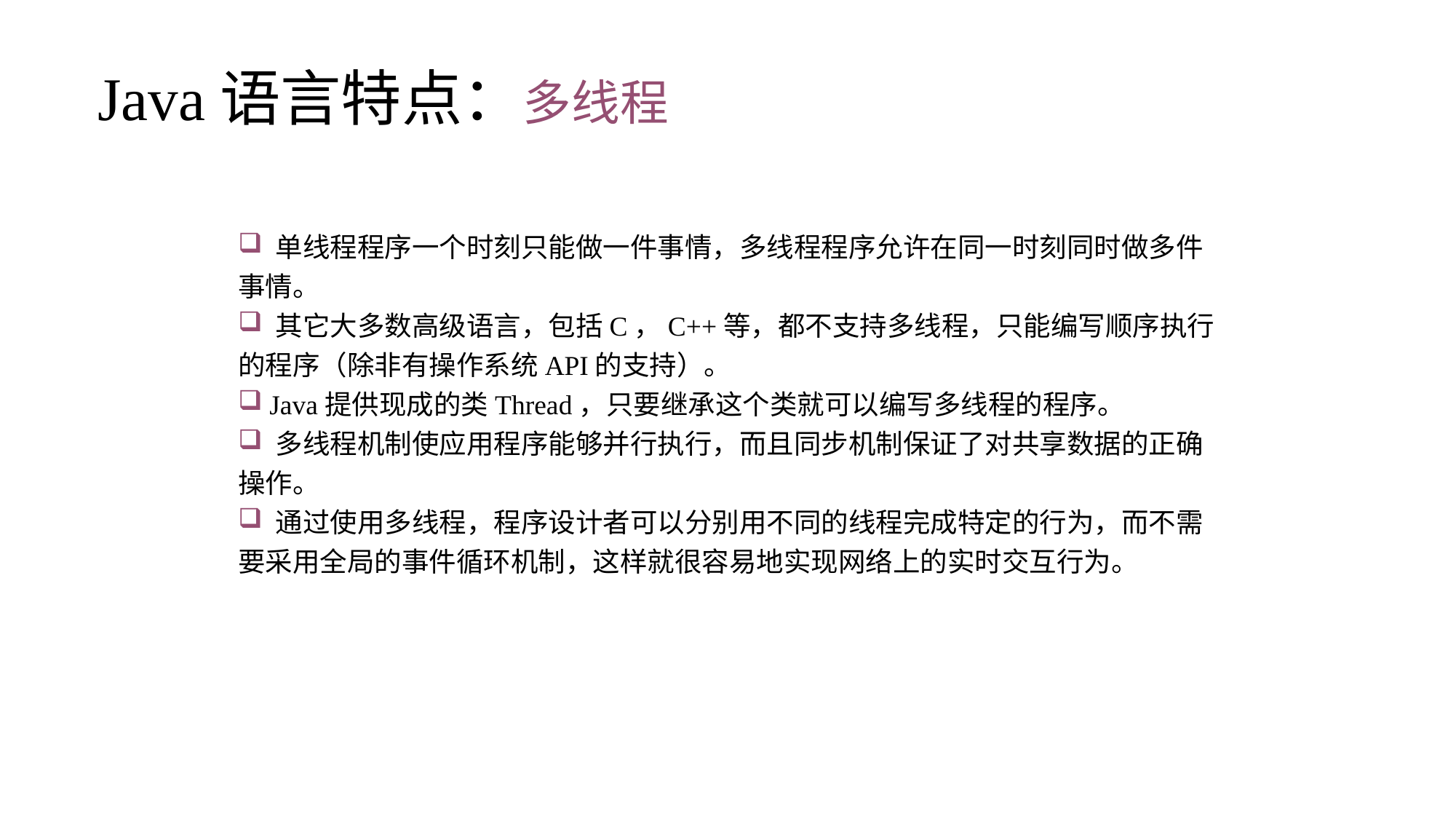

Java语言特点：多线程
 单线程程序一个时刻只能做一件事情，多线程程序允许在同一时刻同时做多件事情。
 其它大多数高级语言，包括C，C++等，都不支持多线程，只能编写顺序执行的程序（除非有操作系统API的支持）。
 Java提供现成的类Thread，只要继承这个类就可以编写多线程的程序。
 多线程机制使应用程序能够并行执行，而且同步机制保证了对共享数据的正确操作。
 通过使用多线程，程序设计者可以分别用不同的线程完成特定的行为，而不需要采用全局的事件循环机制，这样就很容易地实现网络上的实时交互行为。